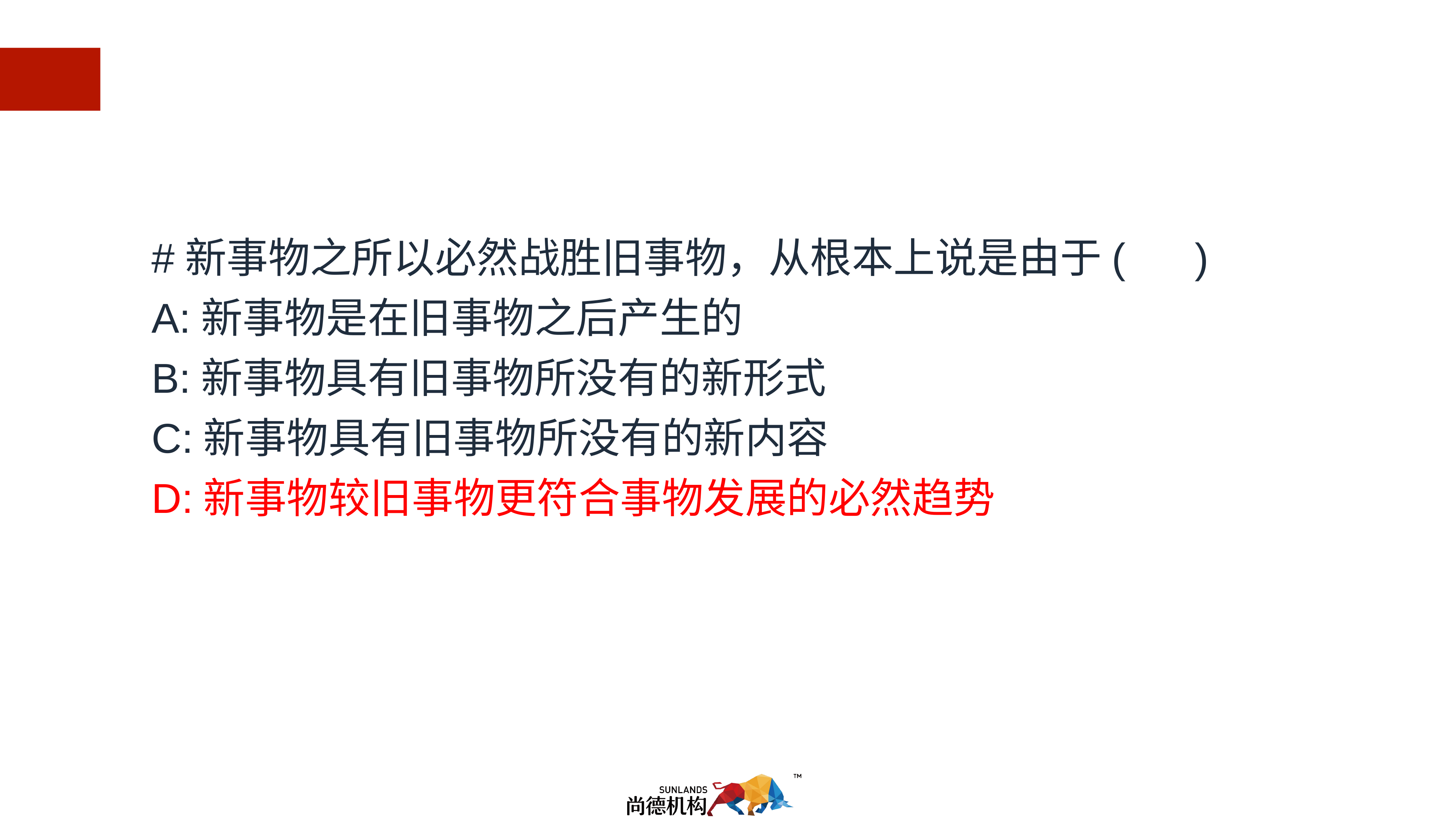

#新事物之所以必然战胜旧事物，从根本上说是由于(      )
A:新事物是在旧事物之后产生的
B:​新事物具有旧事物所没有的新形式
C:新事物具有旧事物所没有的新内容
D:新事物较旧事物更符合事物发展的必然趋势